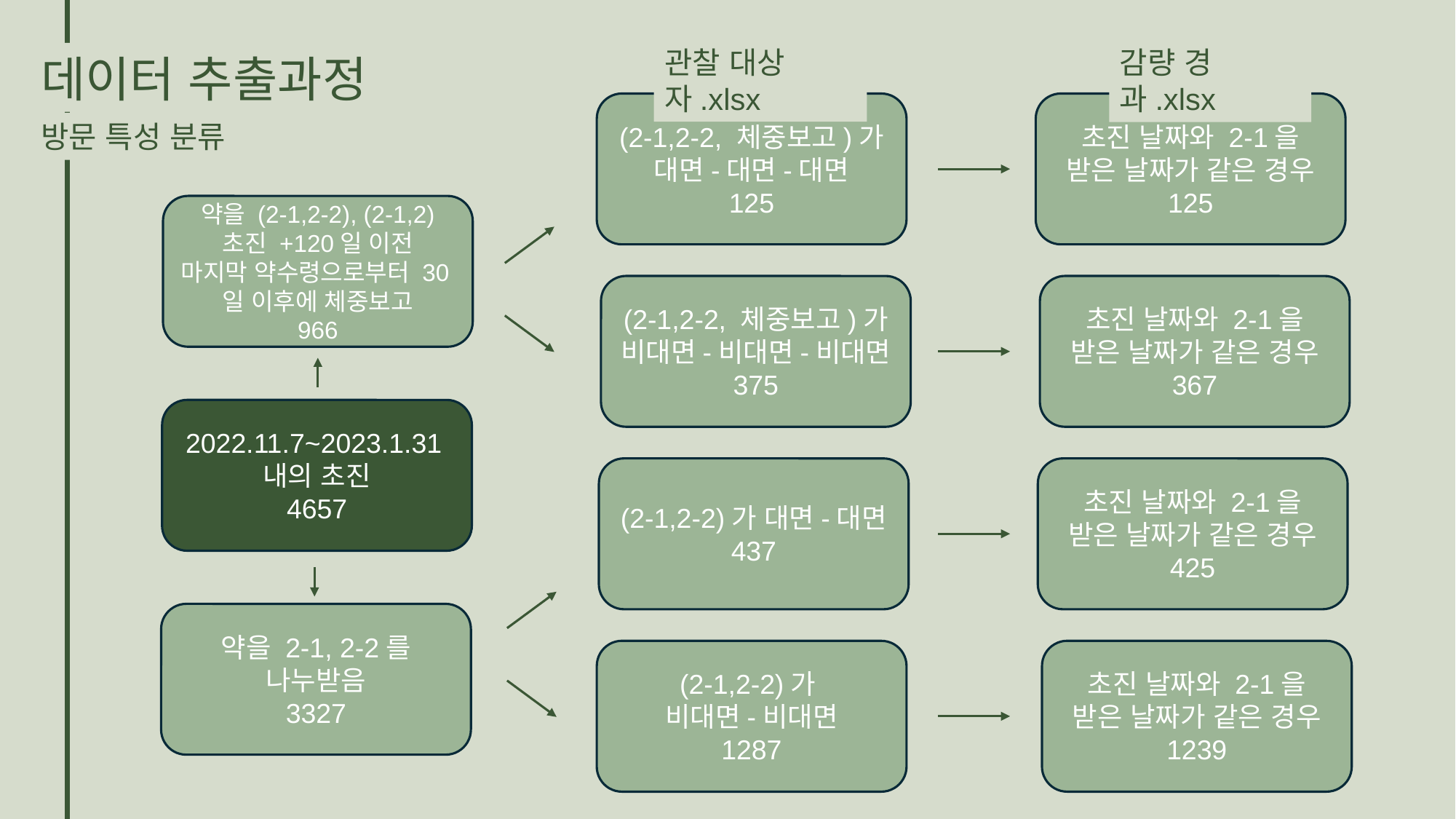

관찰 대상자.xlsx
감량 경과.xlsx
데이터 추출과정
(2-1,2-2, 체중보고)가 대면-대면-대면
125
초진 날짜와 2-1을 받은 날짜가 같은 경우
125
방문 특성 분류
약을 (2-1,2-2), (2-1,2)
초진 +120일 이전
마지막 약수령으로부터 30일 이후에 체중보고
966
(2-1,2-2, 체중보고)가 비대면-비대면-비대면
375
초진 날짜와 2-1을 받은 날짜가 같은 경우
367
2022.11.7~2023.1.31내의 초진
4657
(2-1,2-2)가 대면-대면
437
초진 날짜와 2-1을 받은 날짜가 같은 경우
425
약을 2-1, 2-2를 나누받음
3327
(2-1,2-2)가
비대면-비대면
1287
초진 날짜와 2-1을 받은 날짜가 같은 경우
1239